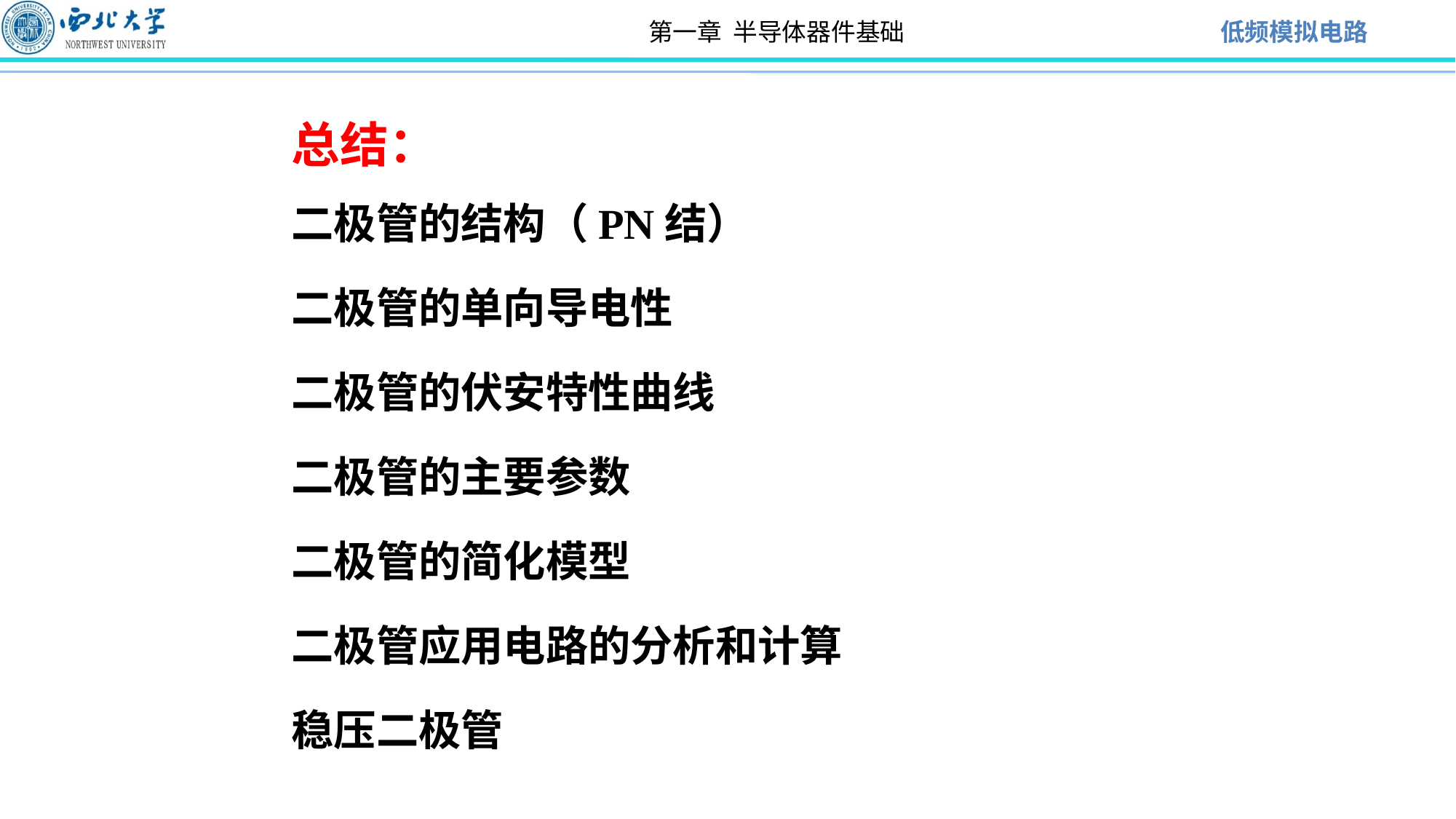

总结：
二极管的结构（PN结）
二极管的单向导电性
二极管的伏安特性曲线
二极管的主要参数
二极管的简化模型
二极管应用电路的分析和计算
稳压二极管
61